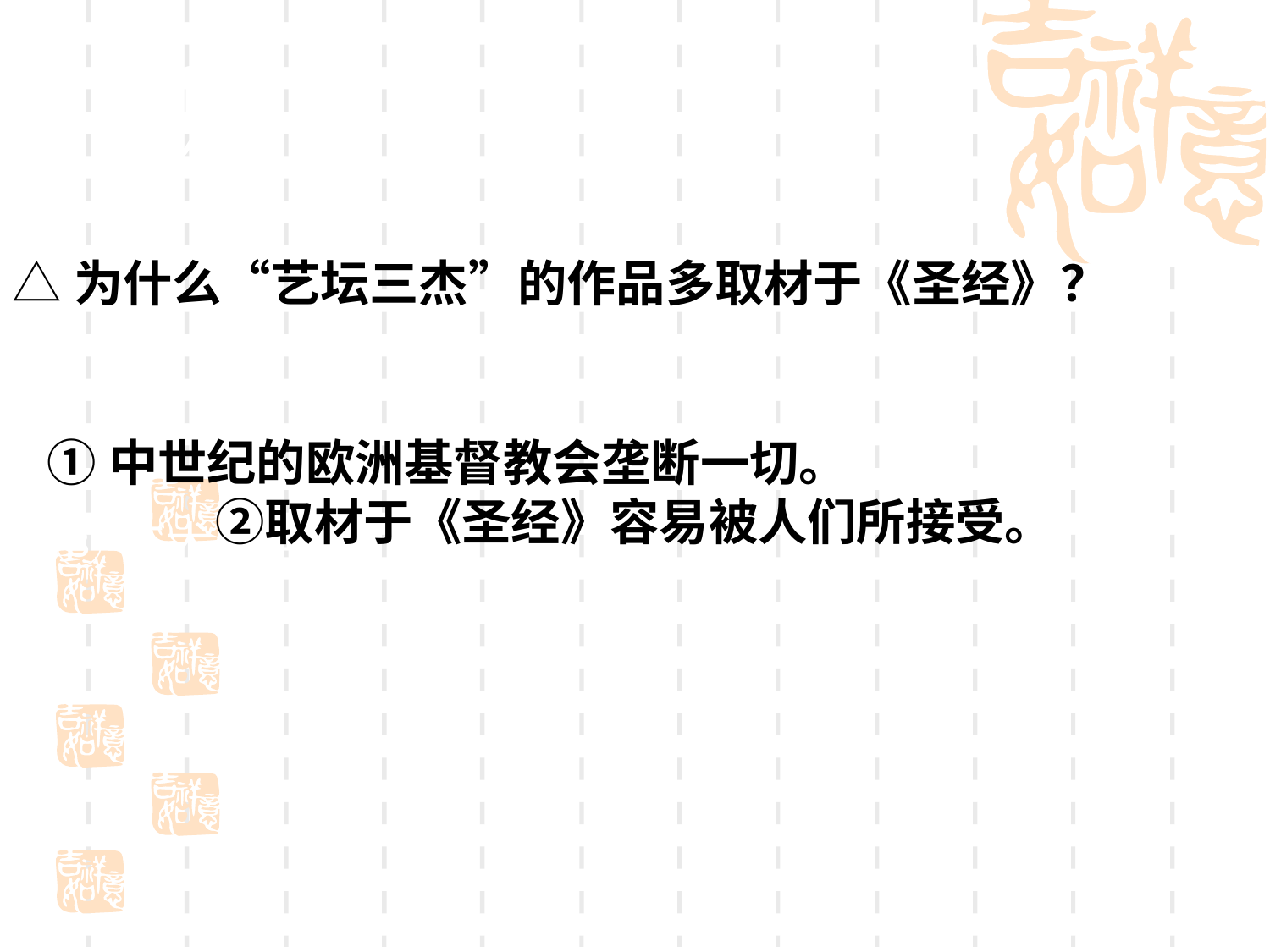

发现问题
△为什么“艺坛三杰”的作品多取材于《圣经》？
①中世纪的欧洲基督教会垄断一切。                                               ②取材于《圣经》容易被人们所接受。
③艺术特色：